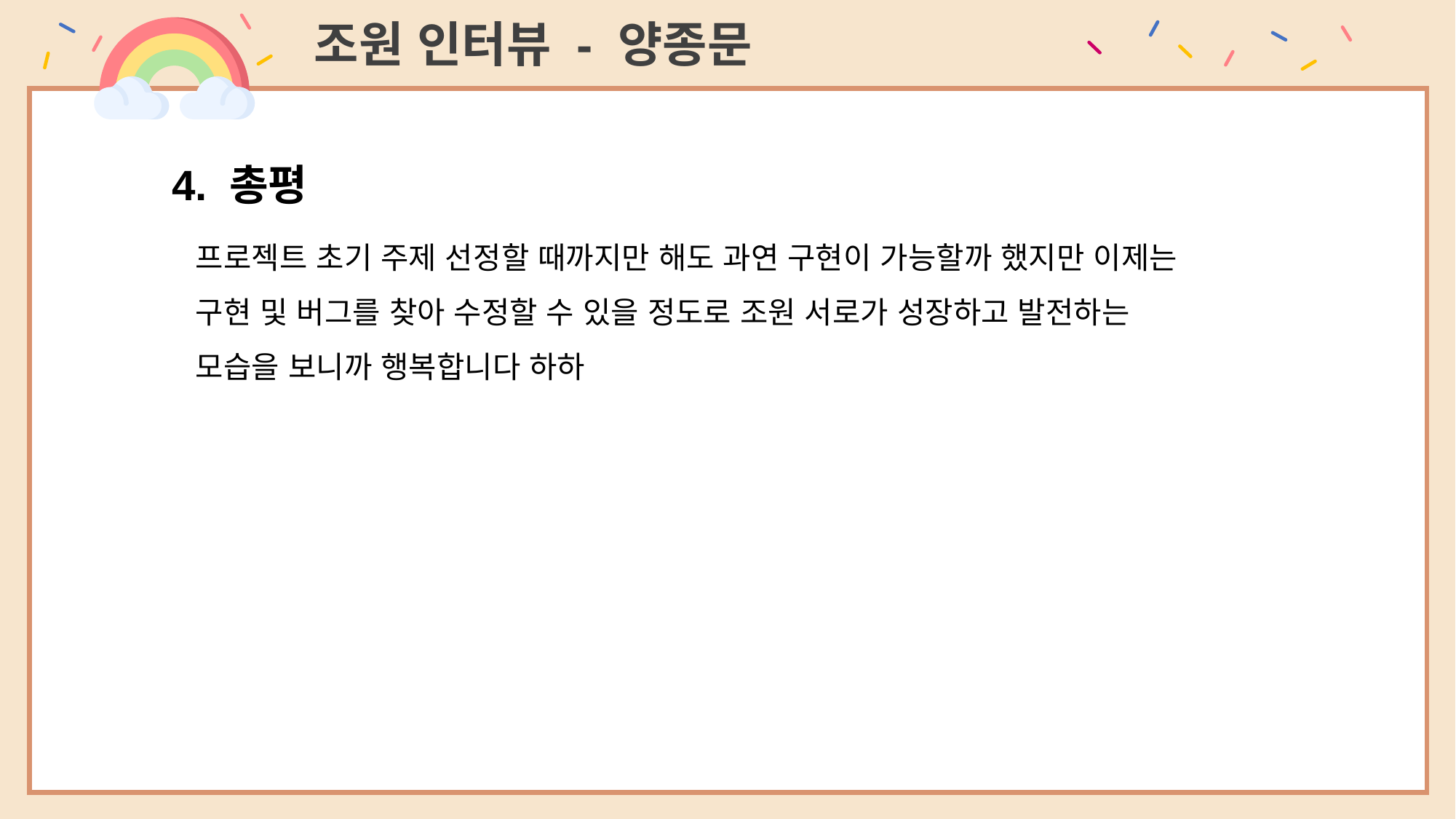

조원 인터뷰 - 양종문

4. 총평
프로젝트 초기 주제 선정할 때까지만 해도 과연 구현이 가능할까 했지만 이제는 구현 및 버그를 찾아 수정할 수 있을 정도로 조원 서로가 성장하고 발전하는 모습을 보니까 행복합니다 하하